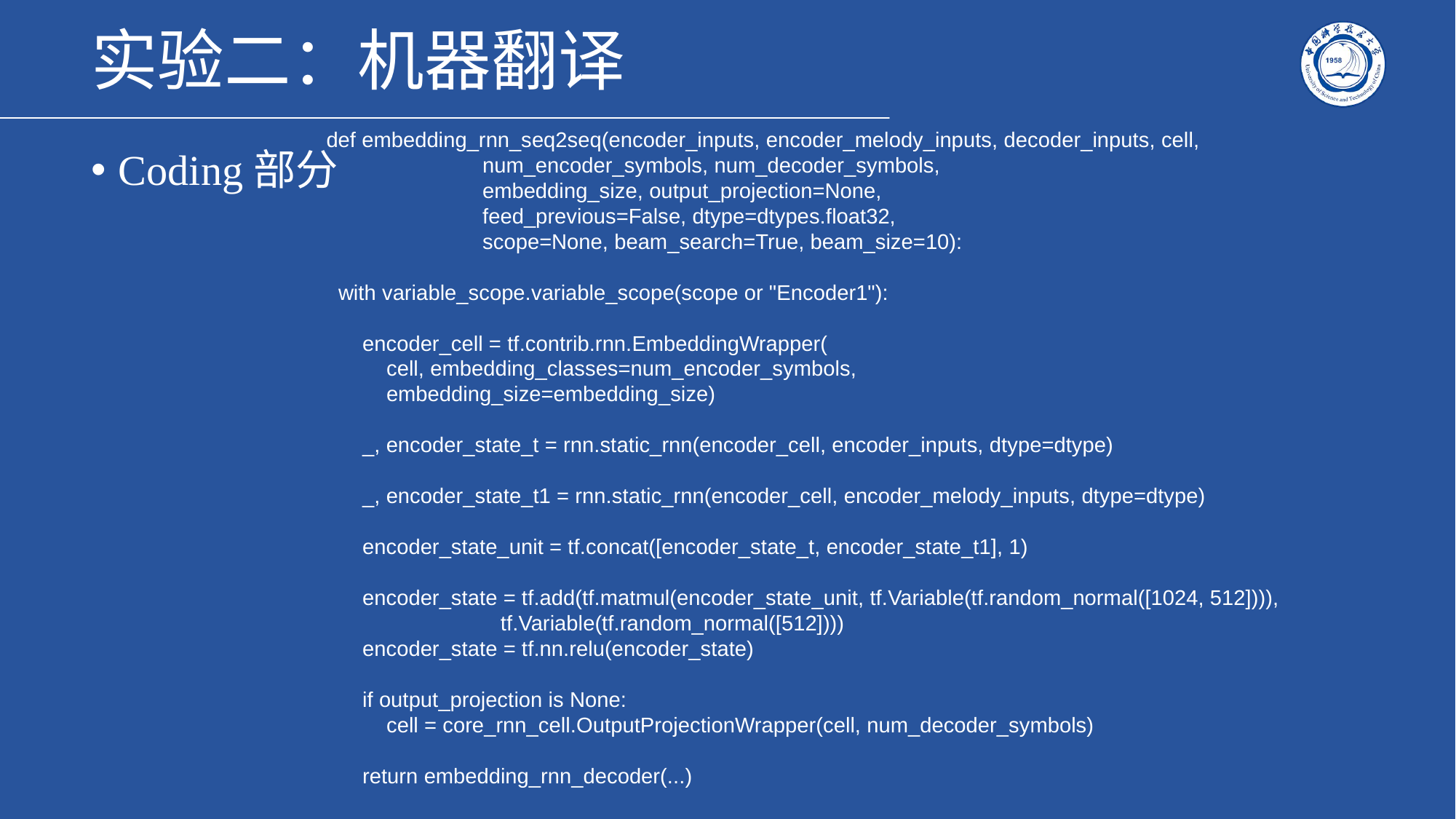

# 实验二：机器翻译
92
def embedding_rnn_seq2seq(encoder_inputs, encoder_melody_inputs, decoder_inputs, cell,
                          num_encoder_symbols, num_decoder_symbols,
                          embedding_size, output_projection=None,
                          feed_previous=False, dtype=dtypes.float32,
                          scope=None, beam_search=True, beam_size=10):

  with variable_scope.variable_scope(scope or "Encoder1"):

      encoder_cell = tf.contrib.rnn.EmbeddingWrapper(
          cell, embedding_classes=num_encoder_symbols,
          embedding_size=embedding_size)

      _, encoder_state_t = rnn.static_rnn(encoder_cell, encoder_inputs, dtype=dtype)

      _, encoder_state_t1 = rnn.static_rnn(encoder_cell, encoder_melody_inputs, dtype=dtype)

      encoder_state_unit = tf.concat([encoder_state_t, encoder_state_t1], 1)

      encoder_state = tf.add(tf.matmul(encoder_state_unit, tf.Variable(tf.random_normal([1024, 512]))),
                             tf.Variable(tf.random_normal([512])))
      encoder_state = tf.nn.relu(encoder_state)

      if output_projection is None:
          cell = core_rnn_cell.OutputProjectionWrapper(cell, num_decoder_symbols)

      return embedding_rnn_decoder(...)
Coding部分